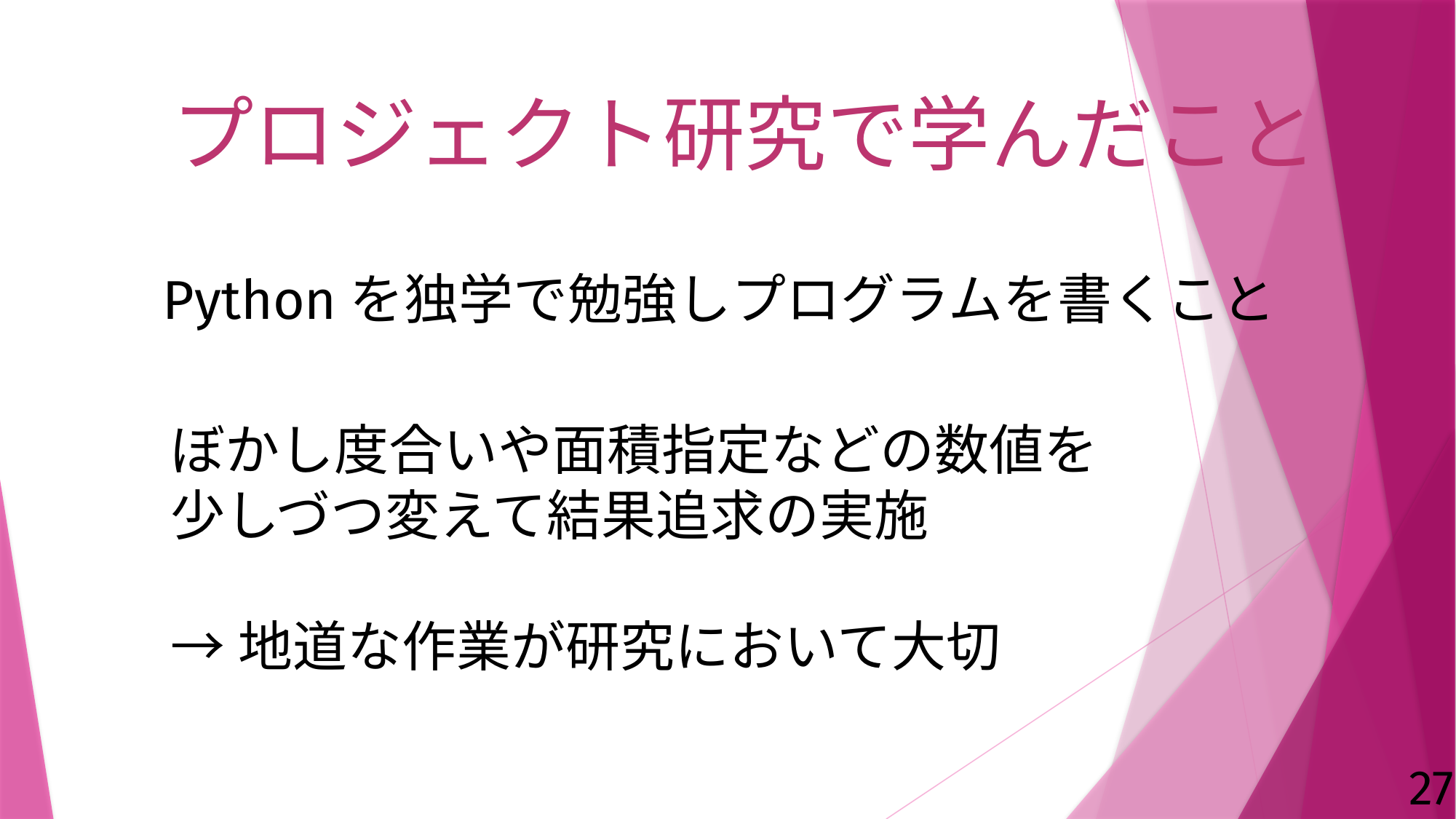

プロジェクト研究で学んだこと
Pythonを独学で勉強しプログラムを書くこと
ぼかし度合いや面積指定などの数値を
少しづつ変えて結果追求の実施

→地道な作業が研究において大切
27